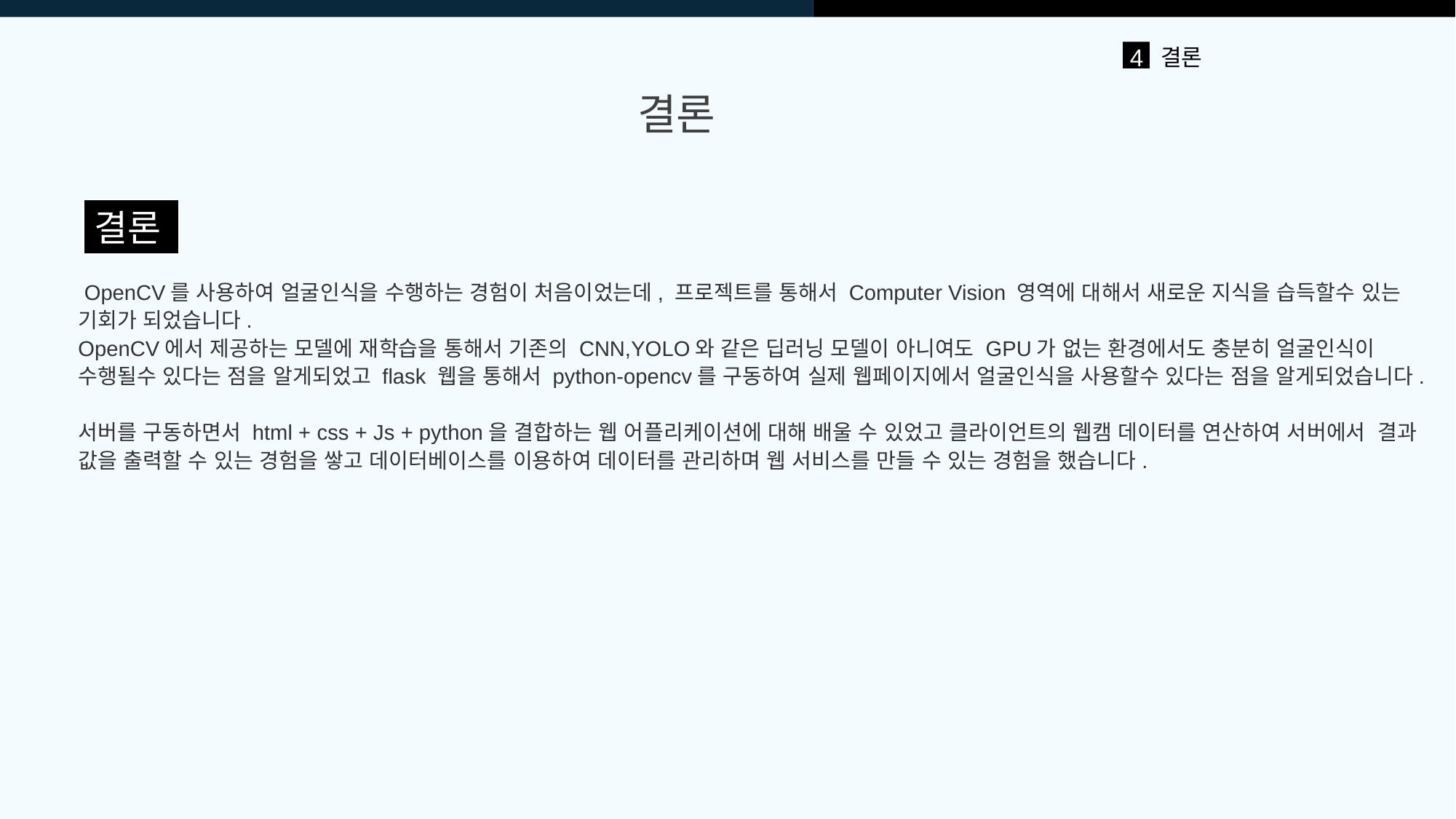

4
결론

결론
결론
 OpenCV를 사용하여 얼굴인식을 수행하는 경험이 처음이었는데, 프로젝트를 통해서 Computer Vision 영역에 대해서 새로운 지식을 습득할수 있는 기회가 되었습니다.
OpenCV에서 제공하는 모델에 재학습을 통해서 기존의 CNN,YOLO와 같은 딥러닝 모델이 아니여도 GPU가 없는 환경에서도 충분히 얼굴인식이 수행될수 있다는 점을 알게되었고 flask 웹을 통해서 python-opencv를 구동하여 실제 웹페이지에서 얼굴인식을 사용할수 있다는 점을 알게되었습니다.

서버를 구동하면서 html + css + Js + python을 결합하는 웹 어플리케이션에 대해 배울 수 있었고 클라이언트의 웹캠 데이터를 연산하여 서버에서  결과 값을 출력할 수 있는 경험을 쌓고 데이터베이스를 이용하여 데이터를 관리하며 웹 서비스를 만들 수 있는 경험을 했습니다.